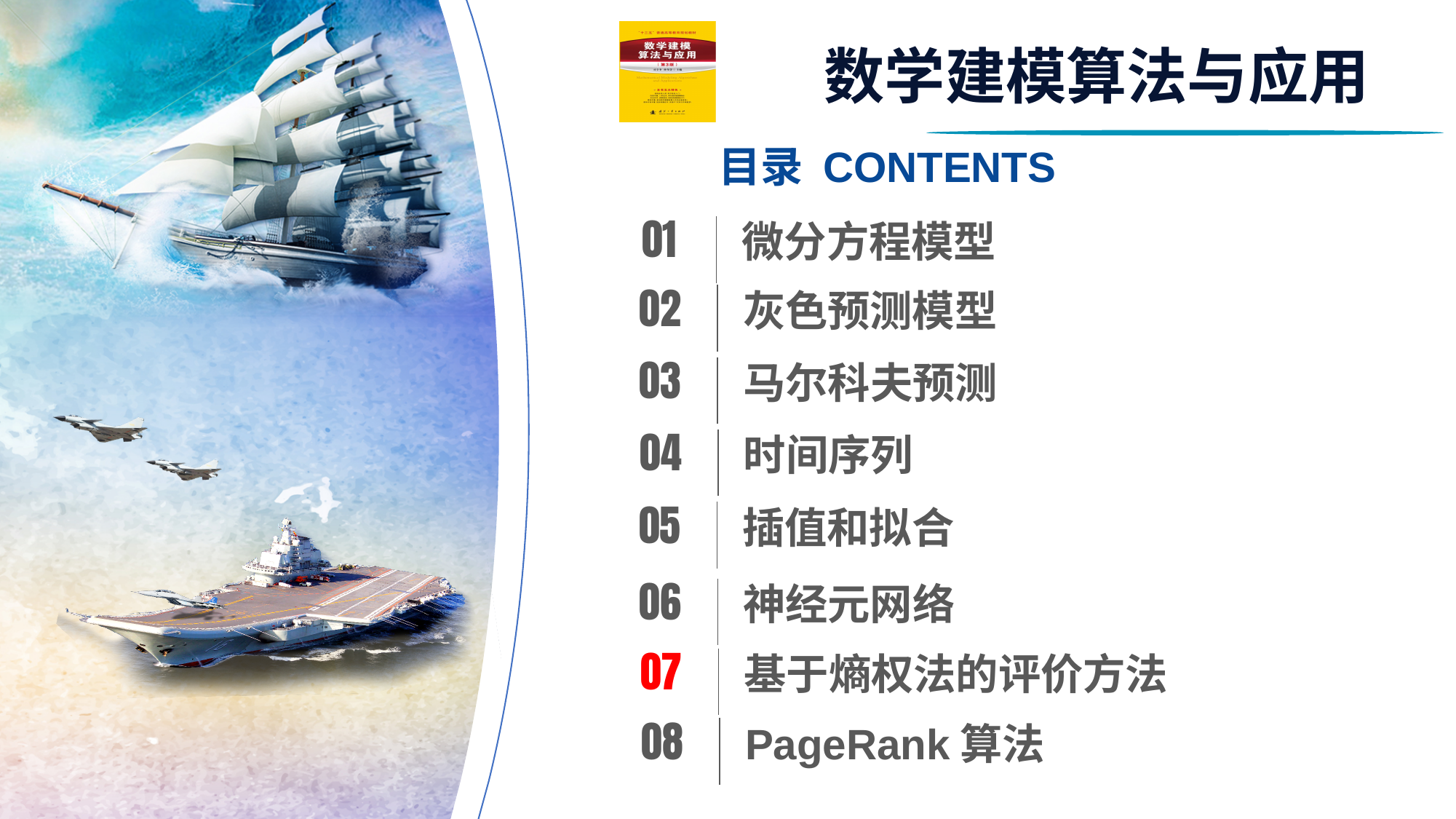

目录 CONTENTS
01
微分方程模型
02
灰色预测模型
03
马尔科夫预测
04
时间序列
05
插值和拟合
06
神经元网络
07
基于熵权法的评价方法
08
PageRank算法